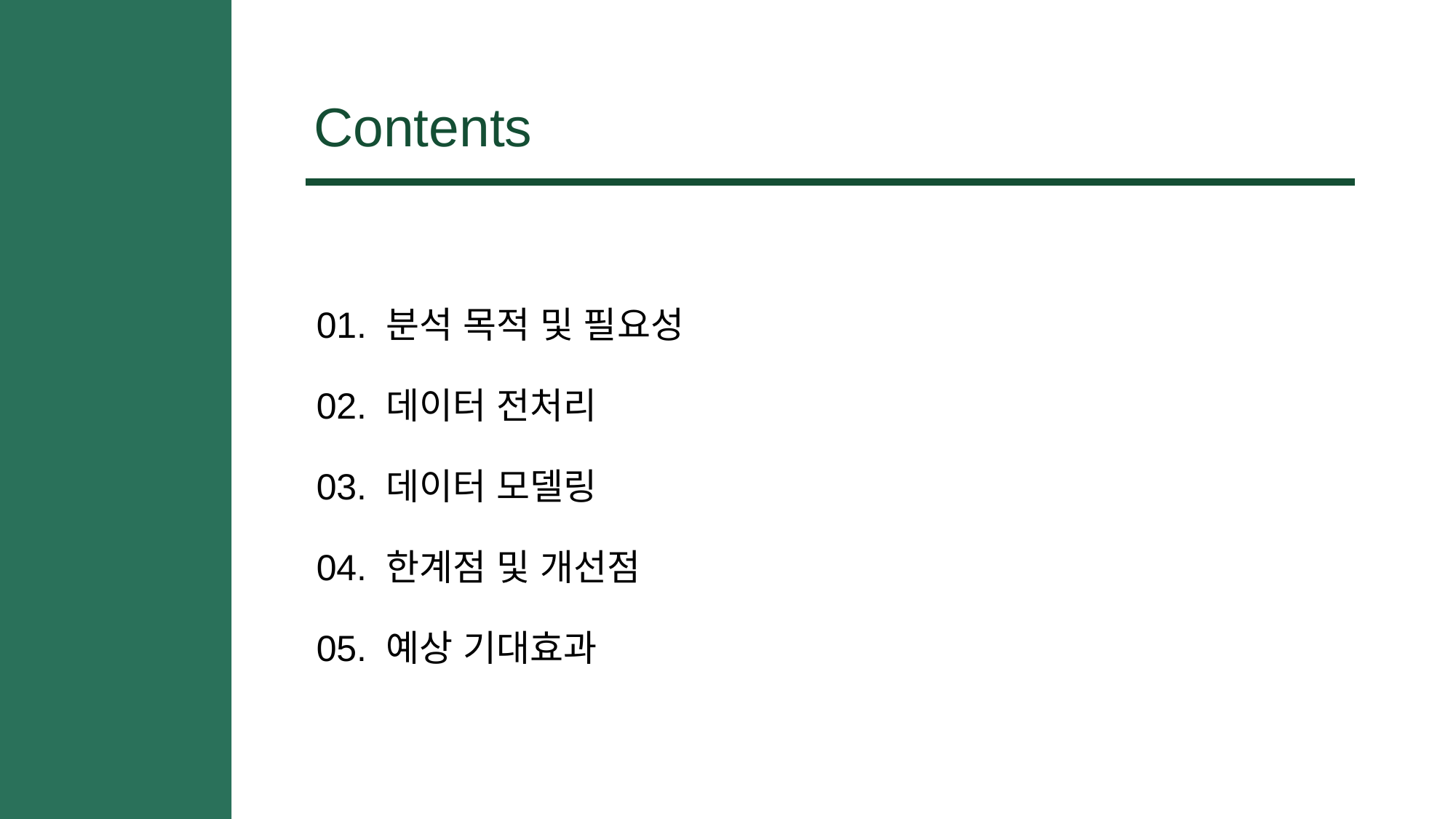

# Contents
01. 분석 목적 및 필요성
02. 데이터 전처리
03. 데이터 모델링
04. 한계점 및 개선점
05. 예상 기대효과